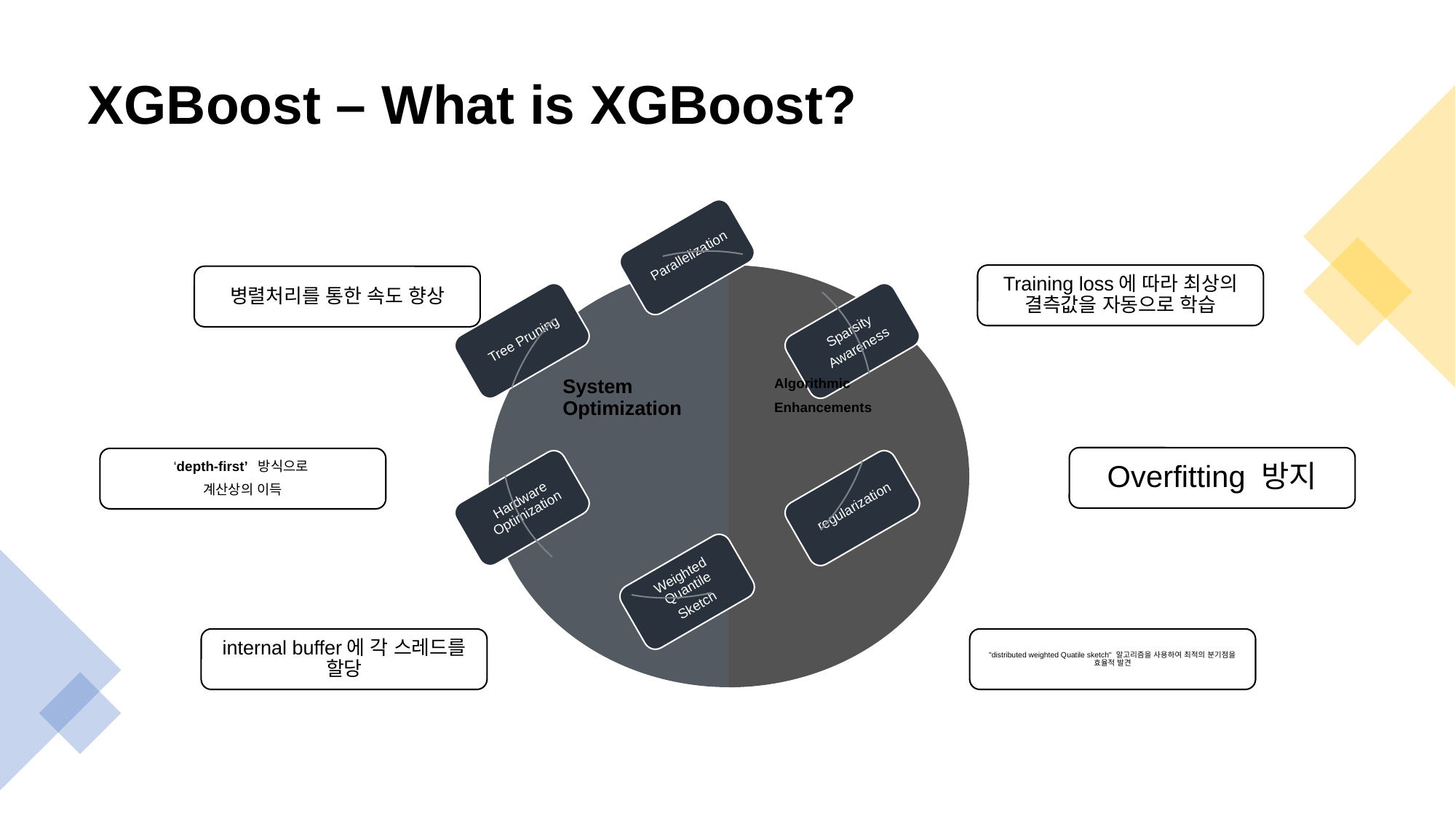

# XGBoost – What is XGBoost?

Parallelization
Sparsity
Awareness
regularization
Weighted Quantile
Sketch
Hardware Optimization
Tree Pruning

Training loss에 따라 최상의 결측값을 자동으로 학습
병렬처리를 통한 속도 향상
Algorithmic
Enhancements
System Optimization
Overfitting 방지
‘depth-first’  방식으로
계산상의 이득
XGBoost
internal buffer에 각 스레드를 할당
"distributed weighted Quatile sketch" 알고리즘을 사용하여 최적의 분기점을 효율적 발견